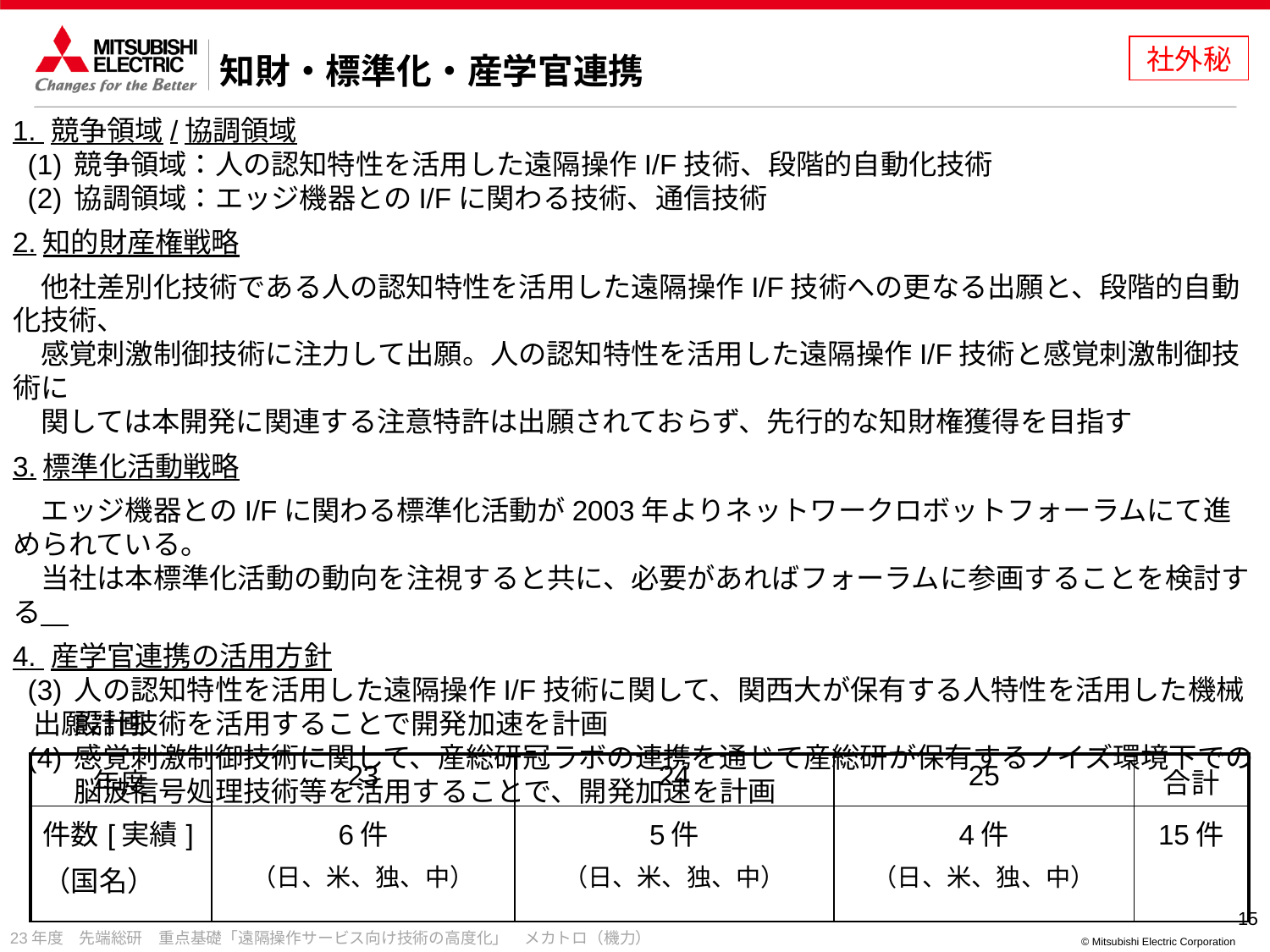

社外秘
# 知財・標準化・産学官連携
1. 競争領域/協調領域
競争領域：人の認知特性を活用した遠隔操作I/F技術、段階的自動化技術
協調領域：エッジ機器とのI/Fに関わる技術、通信技術
2.知的財産権戦略
　他社差別化技術である人の認知特性を活用した遠隔操作I/F技術への更なる出願と、段階的自動化技術、
　感覚刺激制御技術に注力して出願。人の認知特性を活用した遠隔操作I/F技術と感覚刺激制御技術に
　関しては本開発に関連する注意特許は出願されておらず、先行的な知財権獲得を目指す
3.標準化活動戦略
　エッジ機器とのI/Fに関わる標準化活動が2003年よりネットワークロボットフォーラムにて進められている。
　当社は本標準化活動の動向を注視すると共に、必要があればフォーラムに参画することを検討する
4. 産学官連携の活用方針
人の認知特性を活用した遠隔操作I/F技術に関して、関西大が保有する人特性を活用した機械設計技術を活用することで開発加速を計画
感覚刺激制御技術に関して、産総研冠ラボの連携を通じて産総研が保有するノイズ環境下での脳波信号処理技術等を活用することで、開発加速を計画

出願計画
| 年度 | 23 | 24 | 25 | 合計 |
| --- | --- | --- | --- | --- |
| 件数[実績] （国名） | 6件 （日、米、独、中） | 5件 （日、米、独、中） | 4件 （日、米、独、中） | 15件 |